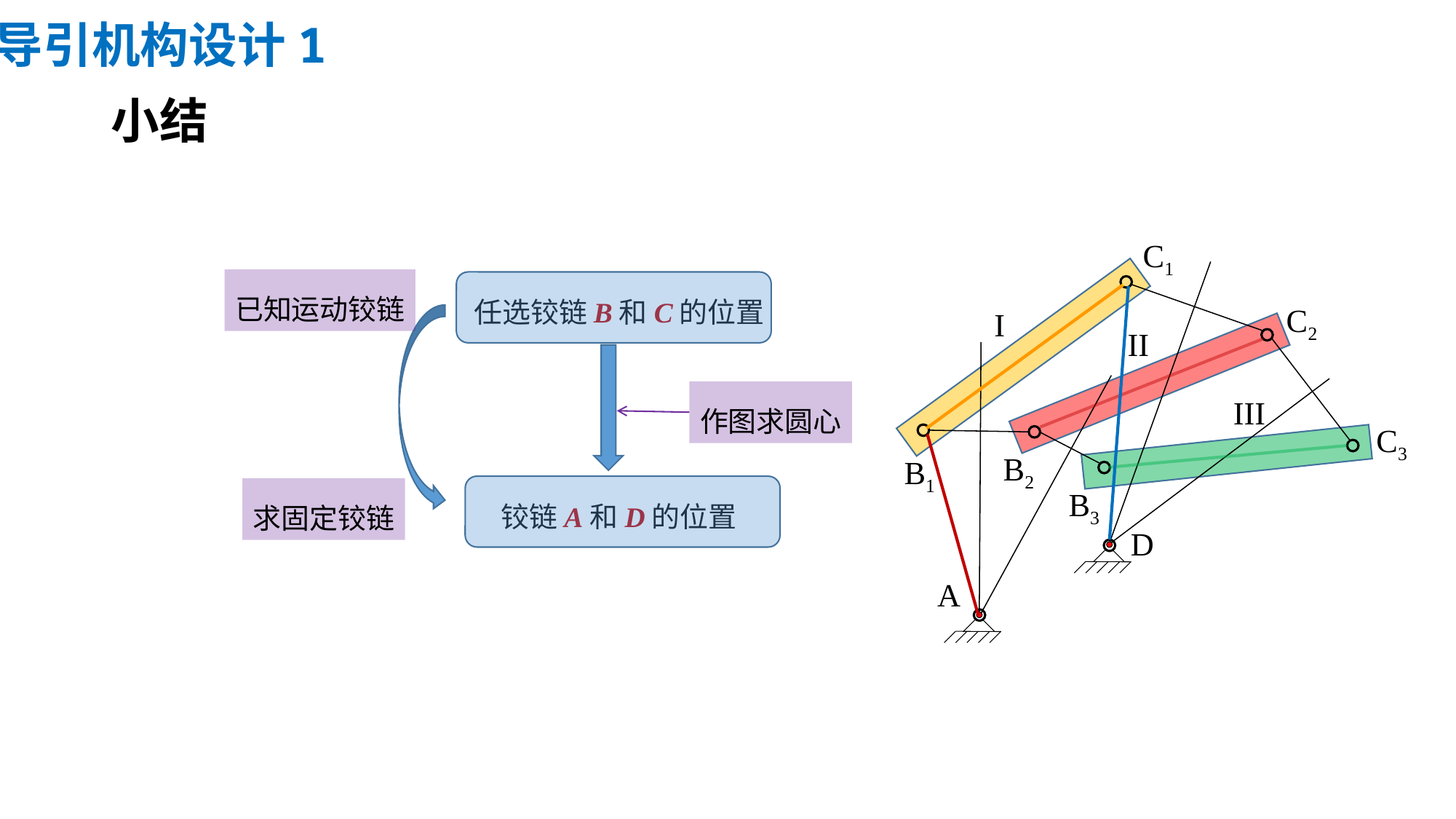

导引机构设计1
# 小结
C1
已知运动铰链

任选铰链B和C的位置

C2
I

II

作图求圆心
III
C3

B2
B1

铰链A和D的位置
求固定铰链
B3
D

A